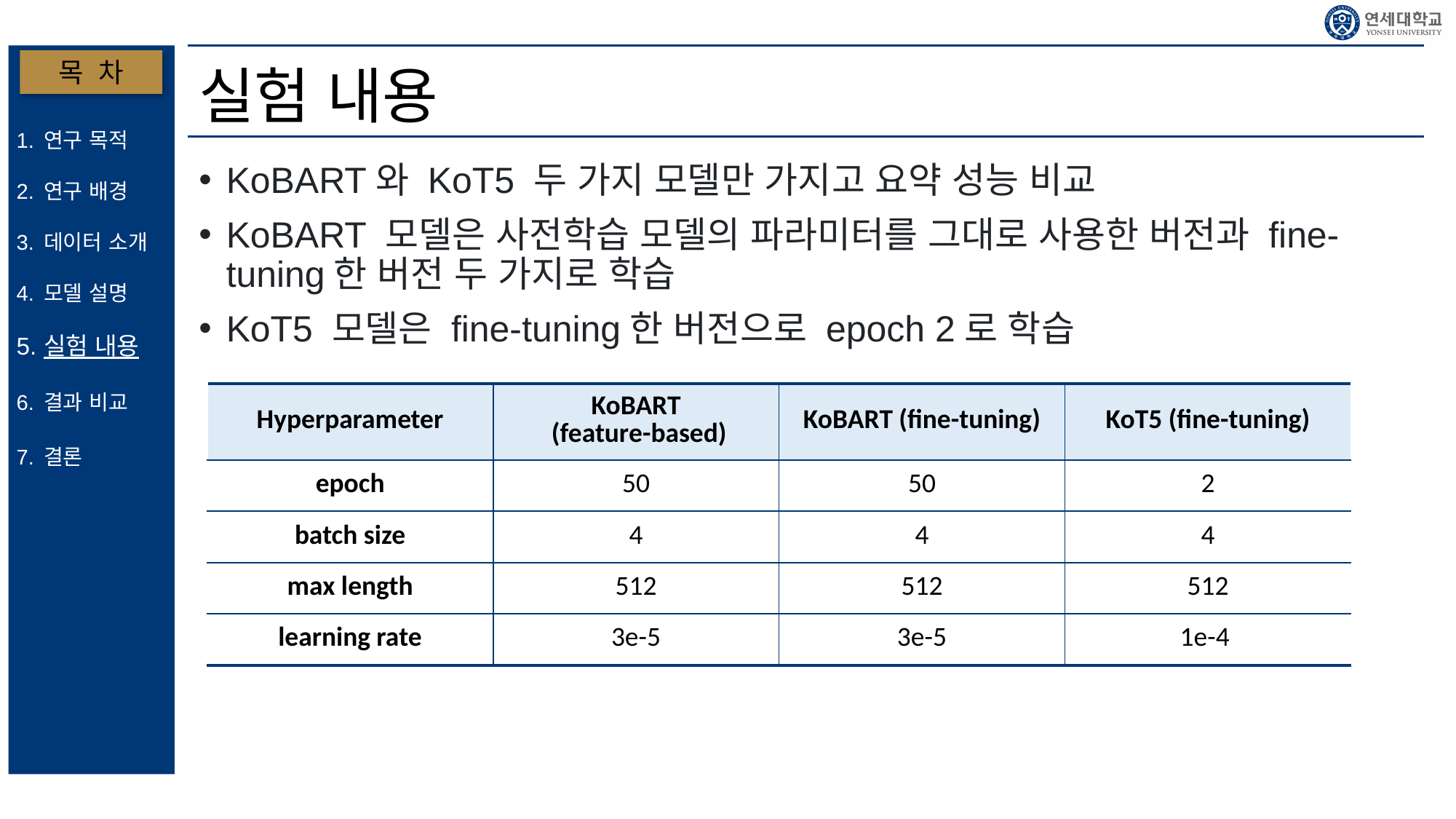

# 실험 내용
목  차
연구 목적

연구 배경

데이터 소개

모델 설명

실험 내용

결과 비교

결론
KoBART와 KoT5 두 가지 모델만 가지고 요약 성능 비교
KoBART 모델은 사전학습 모델의 파라미터를 그대로 사용한 버전과 fine-tuning한 버전 두 가지로 학습
KoT5 모델은 fine-tuning한 버전으로 epoch 2로 학습
| Hyperparameter | KoBART (feature-based) | KoBART (fine-tuning) | KoT5 (fine-tuning) |
| --- | --- | --- | --- |
| epoch | 50 | 50 | 2 |
| batch size | 4 | 4 | 4 |
| max length | 512 | 512 | 512 |
| learning rate | 3e-5 | 3e-5 | 1e-4 |